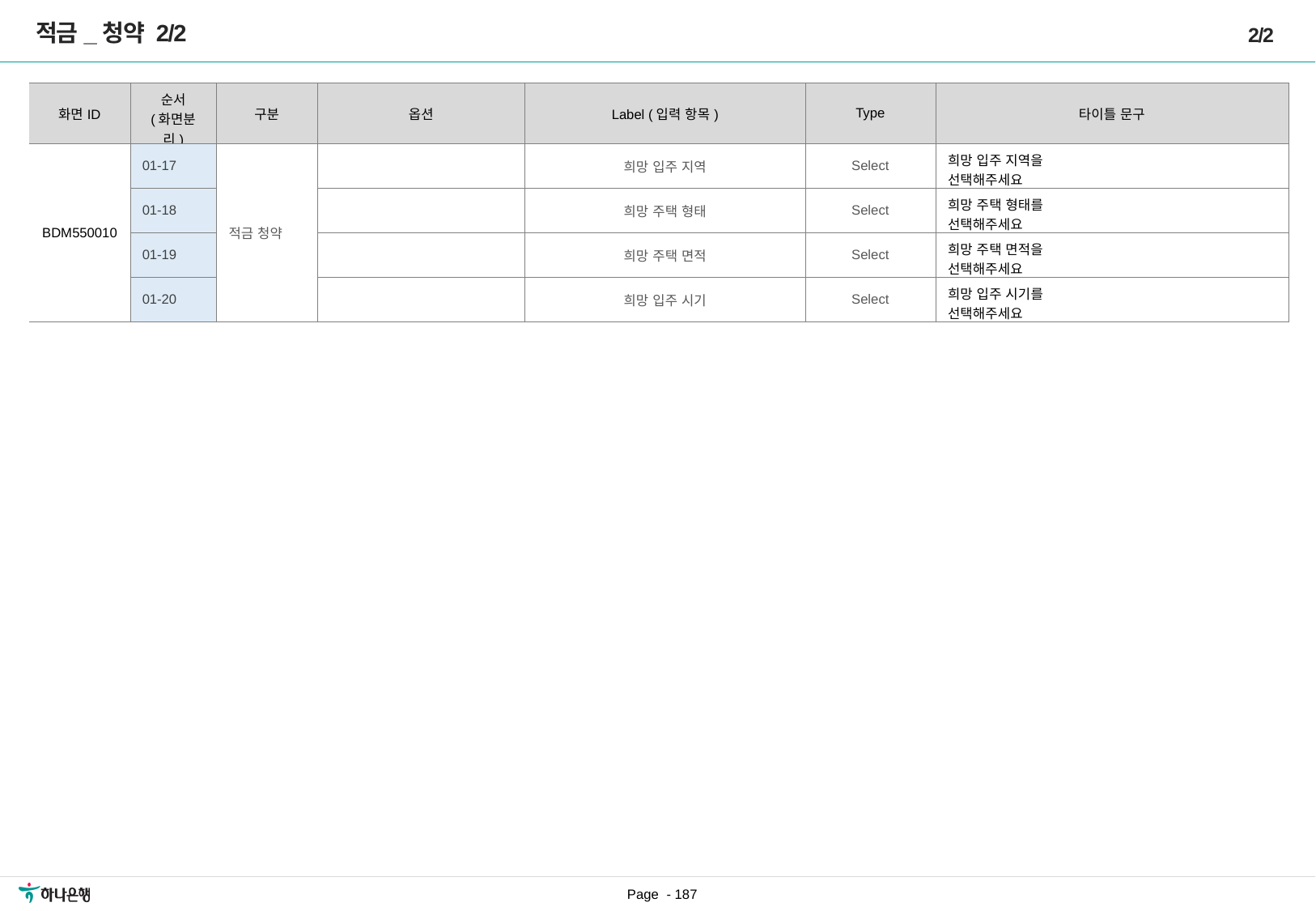

적금_청약 2/2
2/2
| 화면ID | 순서 (화면분리) | 구분 | 옵션 | Label (입력 항목) | Type | 타이틀 문구 |
| --- | --- | --- | --- | --- | --- | --- |
| BDM550010 | 01-17 | 적금 청약 |  | 희망 입주 지역 | Select | 희망 입주 지역을 선택해주세요 |
|  | 01-18 |  |  | 희망 주택 형태 | Select | 희망 주택 형태를 선택해주세요 |
|  | 01-19 |  |  | 희망 주택 면적 | Select | 희망 주택 면적을 선택해주세요 |
|  | 01-20 |  |  | 희망 입주 시기 | Select | 희망 입주 시기를 선택해주세요 |